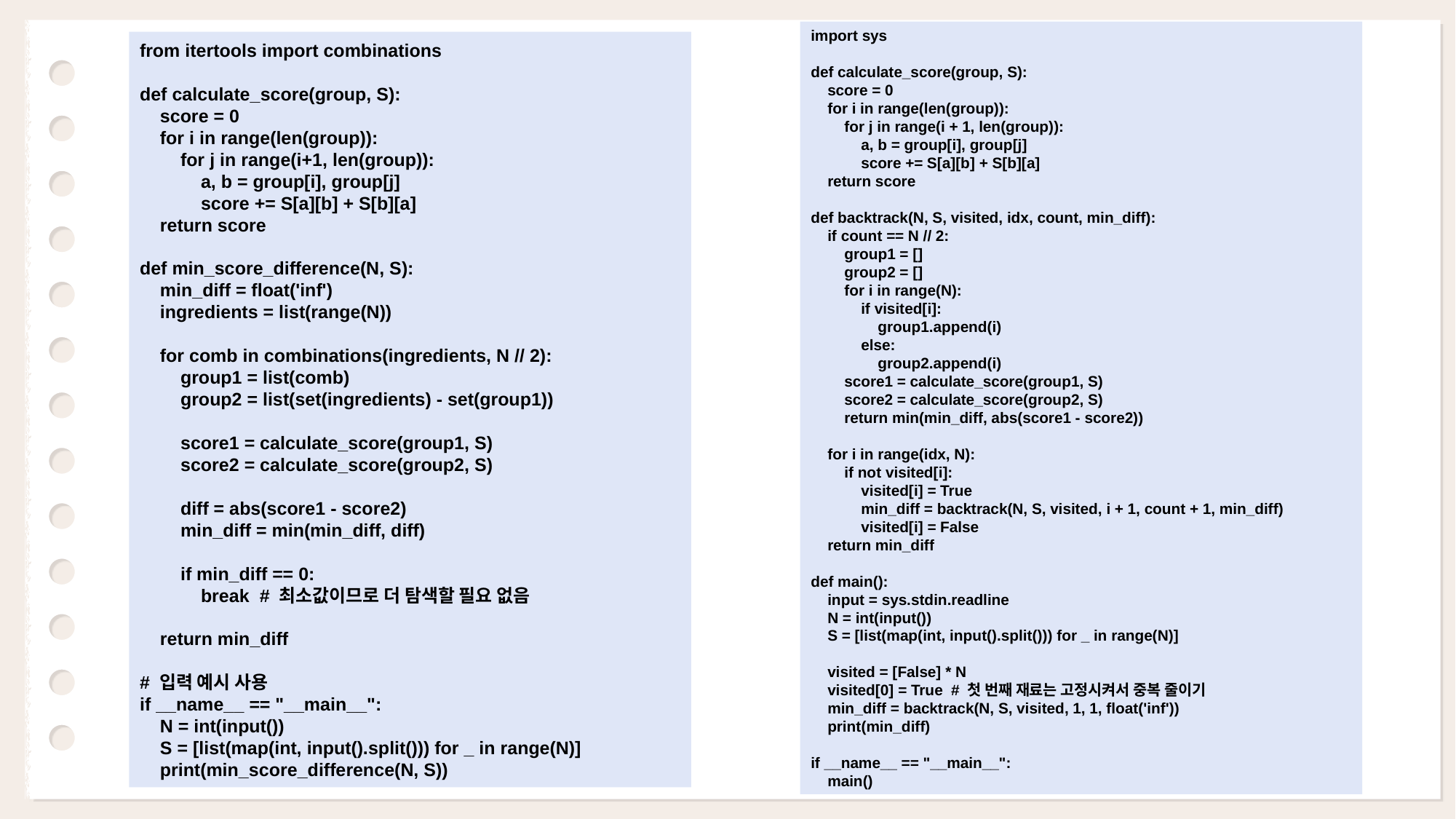

import sys

def calculate_score(group, S):
    score = 0
    for i in range(len(group)):
        for j in range(i + 1, len(group)):
            a, b = group[i], group[j]
            score += S[a][b] + S[b][a]
    return score

def backtrack(N, S, visited, idx, count, min_diff):
    if count == N // 2:
        group1 = []
        group2 = []
        for i in range(N):
            if visited[i]:
                group1.append(i)
            else:
                group2.append(i)
        score1 = calculate_score(group1, S)
        score2 = calculate_score(group2, S)
        return min(min_diff, abs(score1 - score2))

    for i in range(idx, N):
        if not visited[i]:
            visited[i] = True
            min_diff = backtrack(N, S, visited, i + 1, count + 1, min_diff)
            visited[i] = False
    return min_diff

def main():
    input = sys.stdin.readline
    N = int(input())
    S = [list(map(int, input().split())) for _ in range(N)]

    visited = [False] * N
    visited[0] = True  # 첫 번째 재료는 고정시켜서 중복 줄이기
    min_diff = backtrack(N, S, visited, 1, 1, float('inf'))
    print(min_diff)

if __name__ == "__main__":
    main()
from itertools import combinations

def calculate_score(group, S):
    score = 0
    for i in range(len(group)):
        for j in range(i+1, len(group)):
            a, b = group[i], group[j]
            score += S[a][b] + S[b][a]
    return score

def min_score_difference(N, S):
    min_diff = float('inf')
    ingredients = list(range(N))

    for comb in combinations(ingredients, N // 2):
        group1 = list(comb)
        group2 = list(set(ingredients) - set(group1))

        score1 = calculate_score(group1, S)
        score2 = calculate_score(group2, S)

        diff = abs(score1 - score2)
        min_diff = min(min_diff, diff)

        if min_diff == 0:
            break  # 최소값이므로 더 탐색할 필요 없음

    return min_diff

# 입력 예시 사용
if __name__ == "__main__":
    N = int(input())
    S = [list(map(int, input().split())) for _ in range(N)]
    print(min_score_difference(N, S))